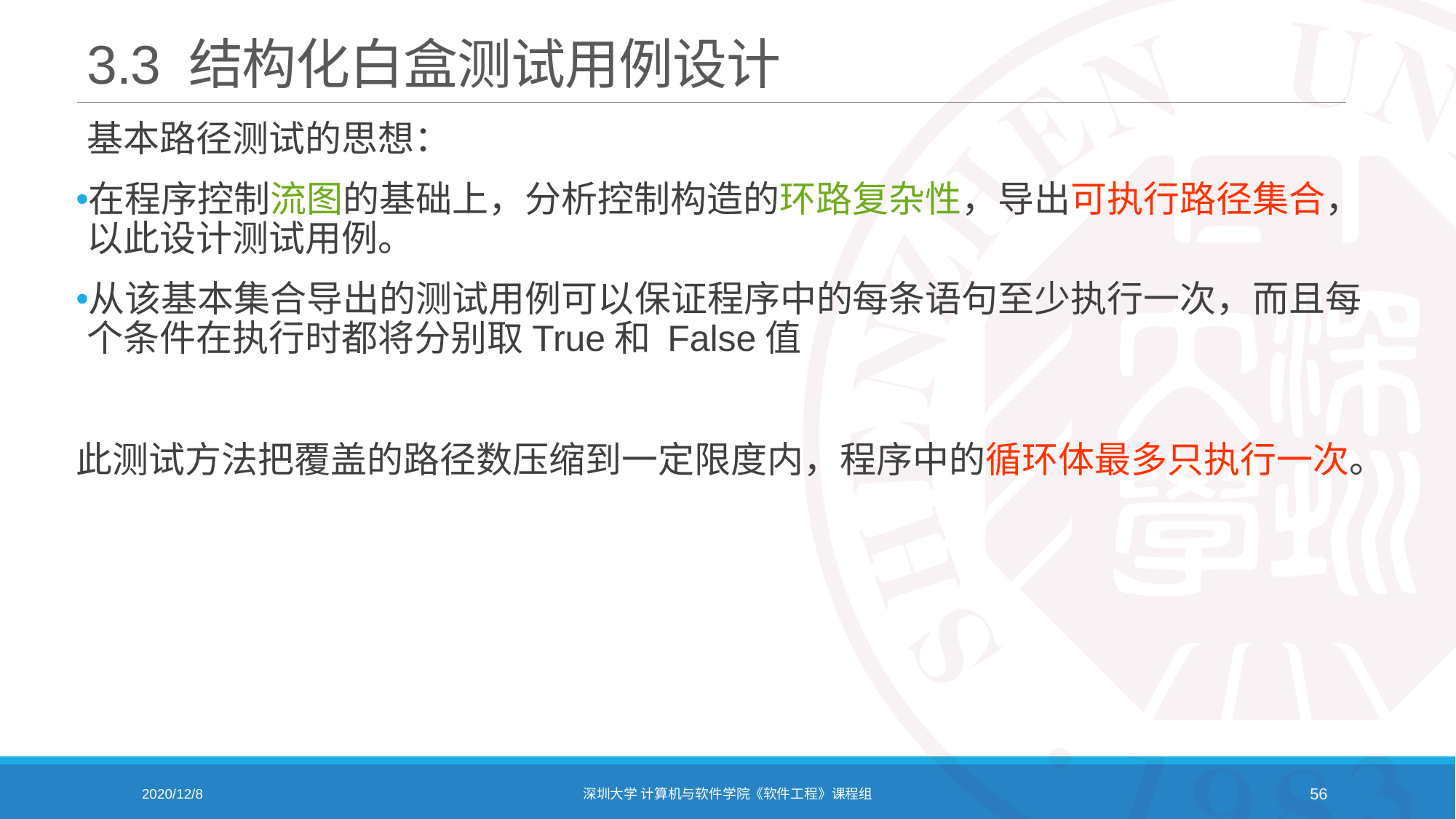

# 3.3 结构化白盒测试用例设计
基本路径测试的思想：
在程序控制流图的基础上，分析控制构造的环路复杂性，导出可执行路径集合，以此设计测试用例。
从该基本集合导出的测试用例可以保证程序中的每条语句至少执行一次，而且每个条件在执行时都将分别取True和 False值

此测试方法把覆盖的路径数压缩到一定限度内，程序中的循环体最多只执行一次。

2020/12/8
深圳大学 计算机与软件学院《软件工程》课程组
56